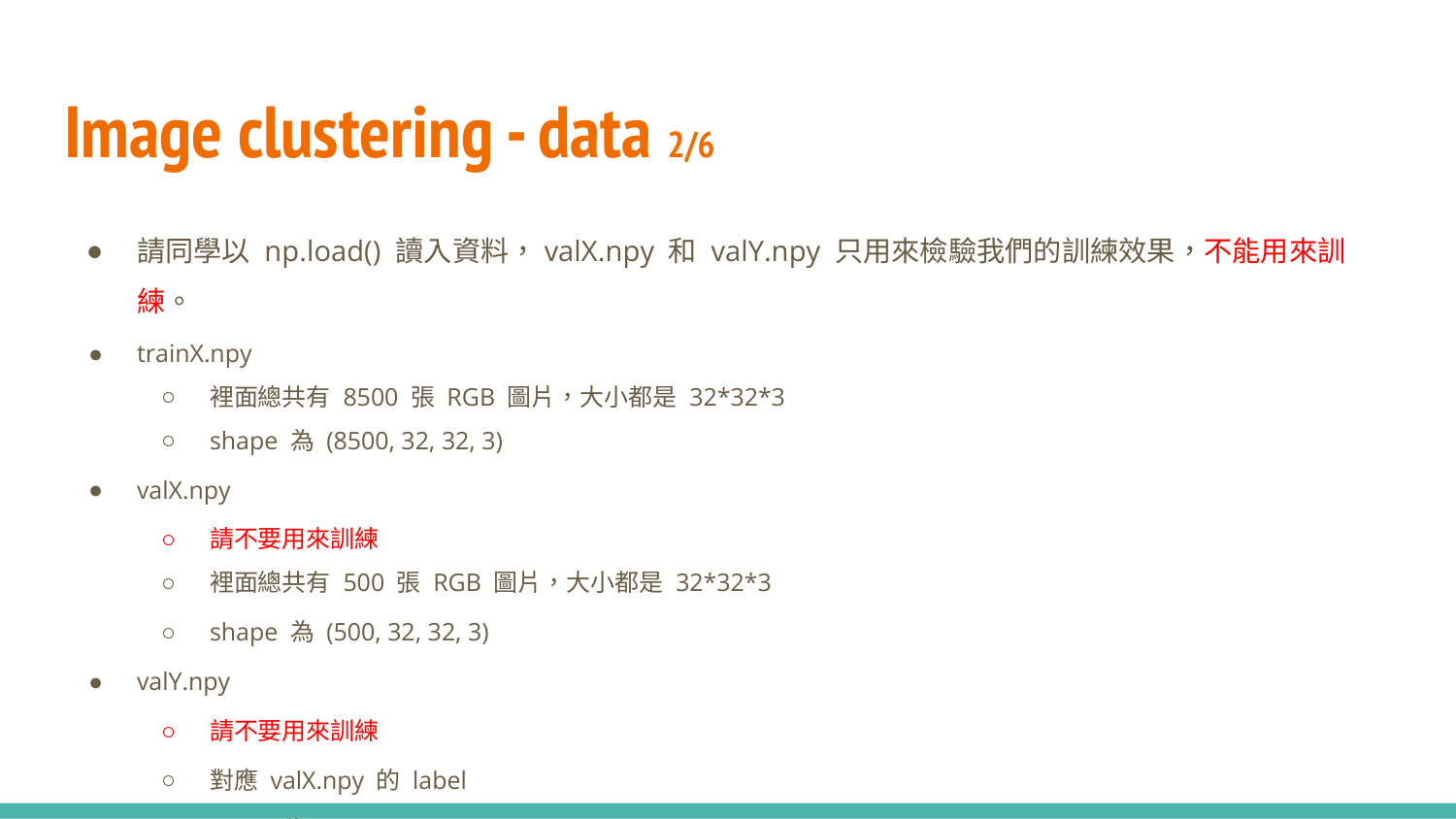

# Image clustering - data 2/6
請同學以 np.load() 讀入資料，valX.npy 和 valY.npy 只用來檢驗我們的訓練效果，不能用來訓練。
trainX.npy
裡面總共有 8500 張 RGB 圖片，大小都是 32*32*3
shape 為 (8500, 32, 32, 3)
valX.npy
請不要用來訓練
裡面總共有 500 張 RGB 圖片，大小都是 32*32*3
shape 為 (500, 32, 32, 3)
valY.npy
請不要用來訓練
對應 valX.npy 的 label
shape為 (500,)